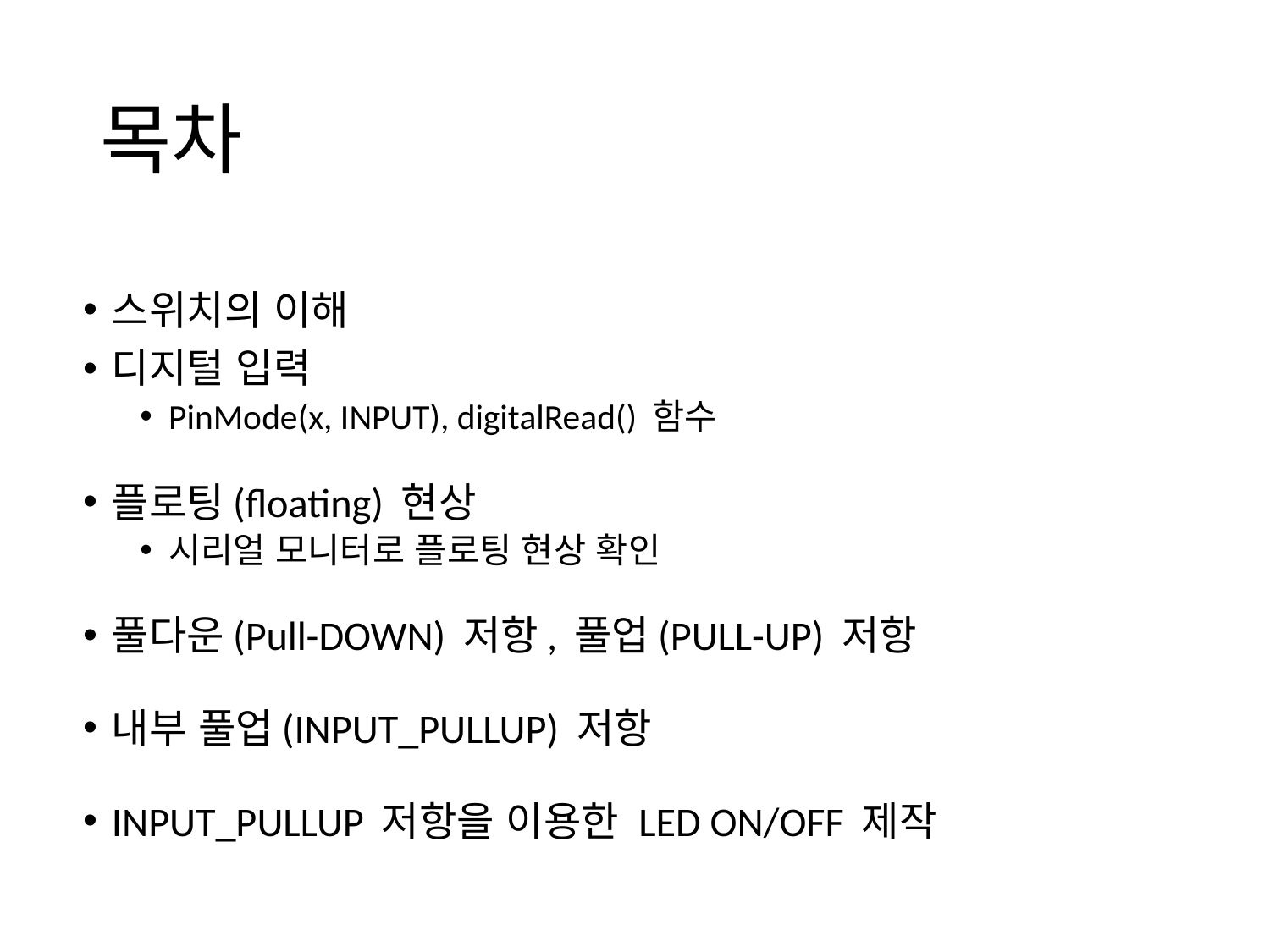

# 목차
스위치의 이해
디지털 입력
PinMode(x, INPUT), digitalRead() 함수
플로팅(floating) 현상
시리얼 모니터로 플로팅 현상 확인
풀다운(Pull-DOWN) 저항, 풀업(PULL-UP) 저항
내부 풀업(INPUT_PULLUP) 저항
INPUT_PULLUP 저항을 이용한 LED ON/OFF 제작